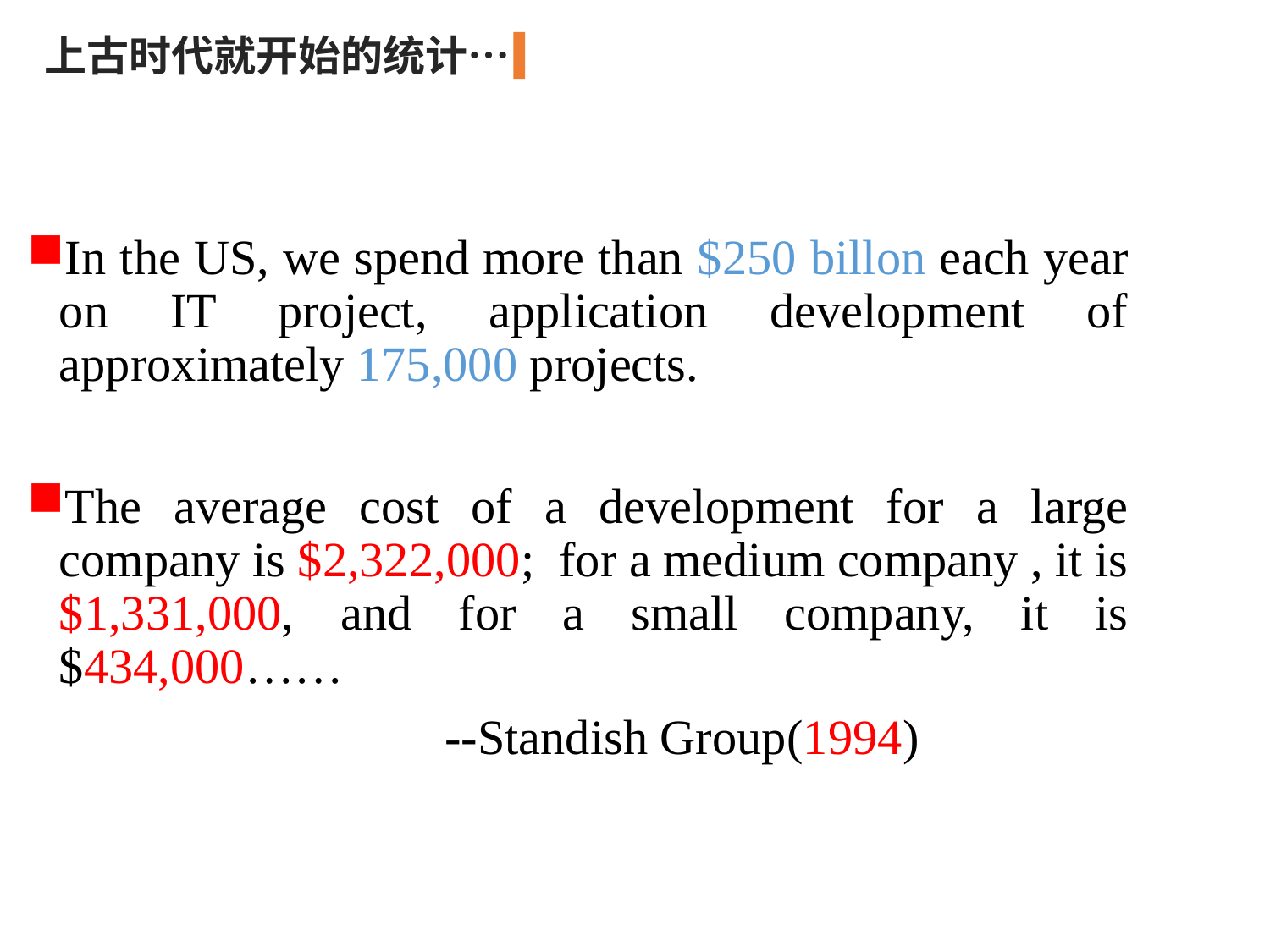

上古时代就开始的统计…

In the US, we spend more than $250 billon each year on IT project, application development of approximately 175,000 projects.

The average cost of a development for a large company is $2,322,000;  for a medium company , it is $1,331,000, and for a small company, it is $434,000……
                                  --Standish Group(1994)